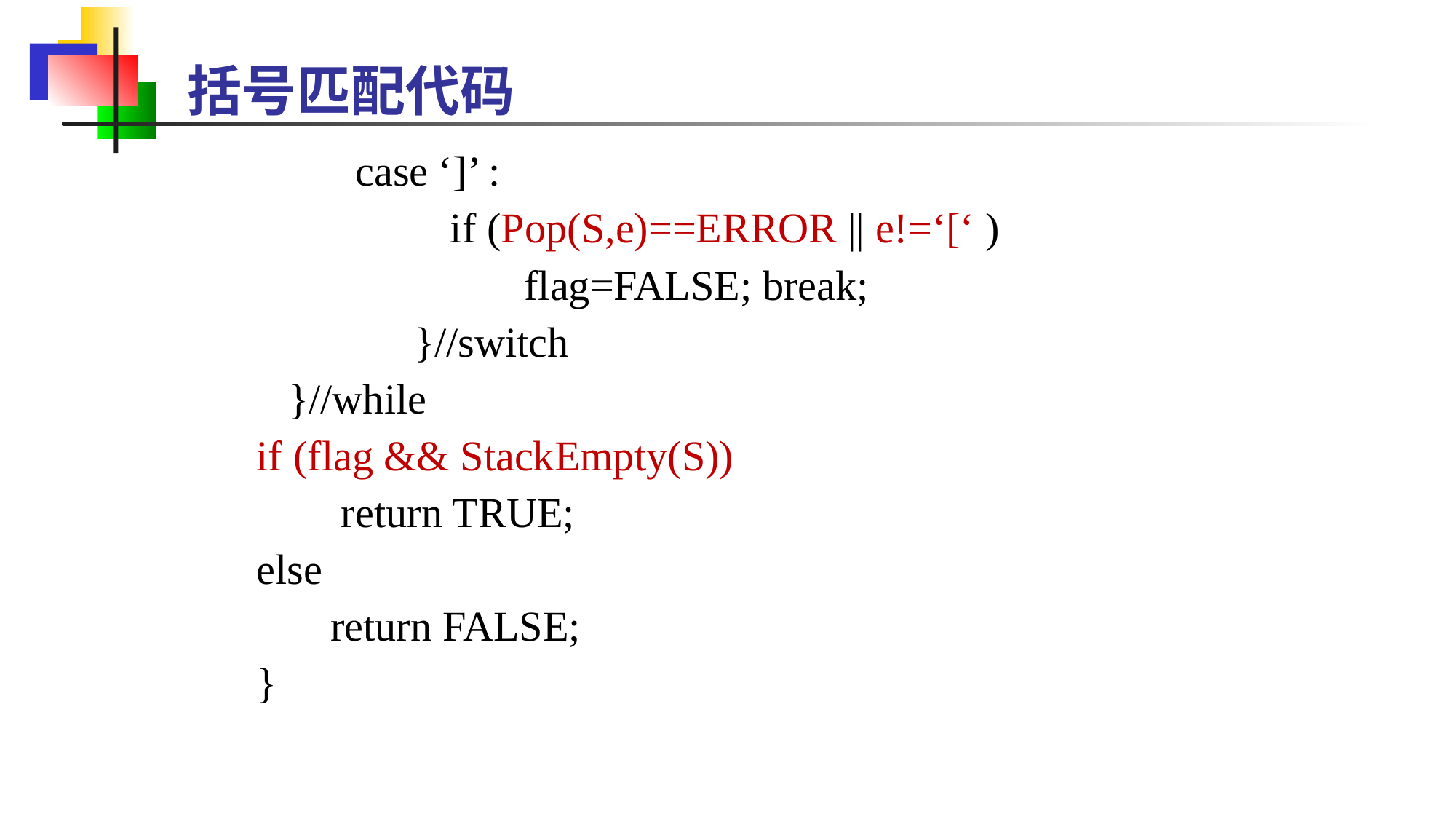

括号匹配代码
case ‘]’ :
         if (Pop(S,e)==ERROR || e!=‘[‘ )
                flag=FALSE; break;
	   }//switch
    }//while
 if (flag && StackEmpty(S))
         return TRUE;
 else
        return FALSE;
 }